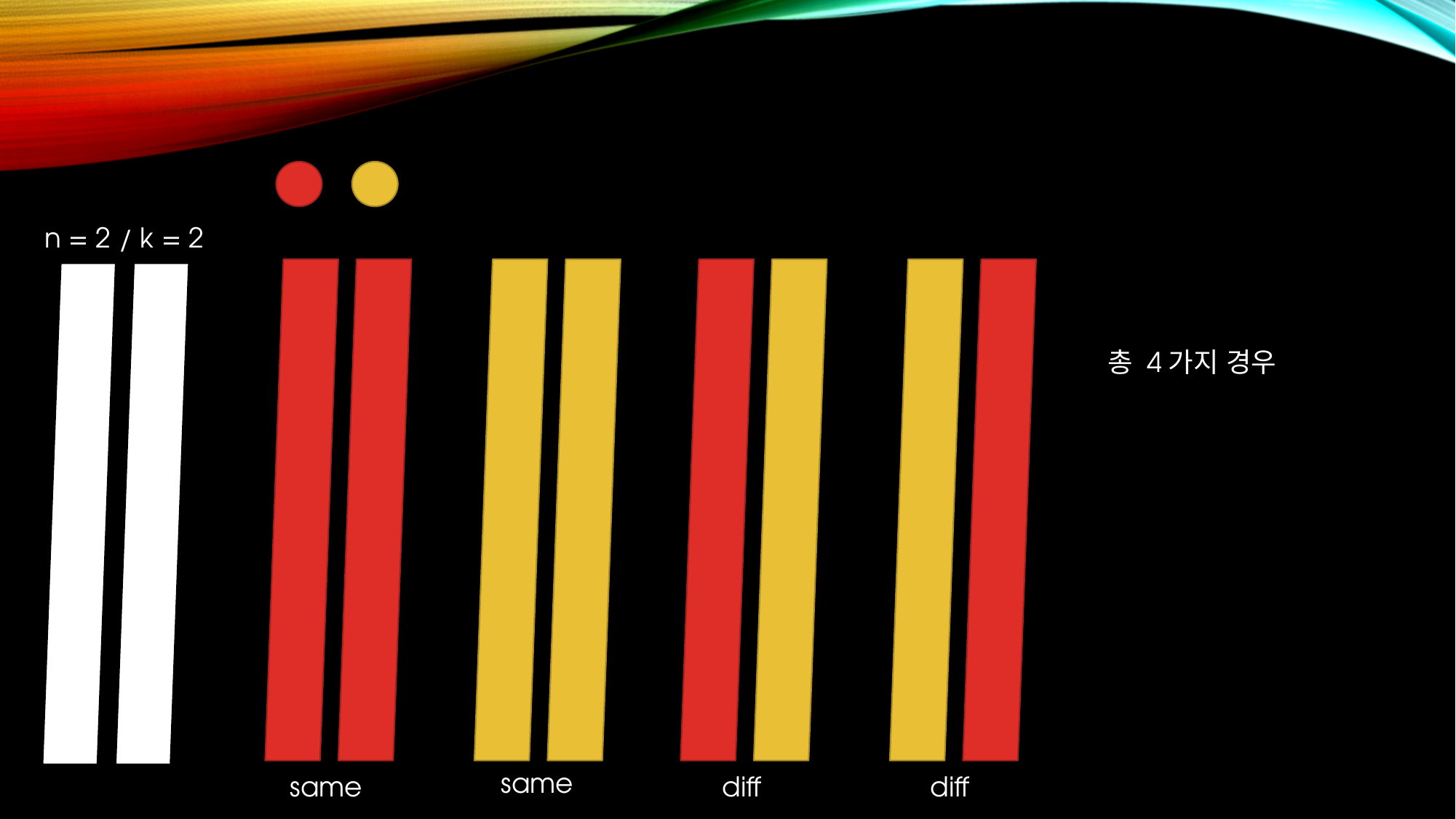

n = 2 / k = 2

총 4가지 경우
same

same

diff
diff